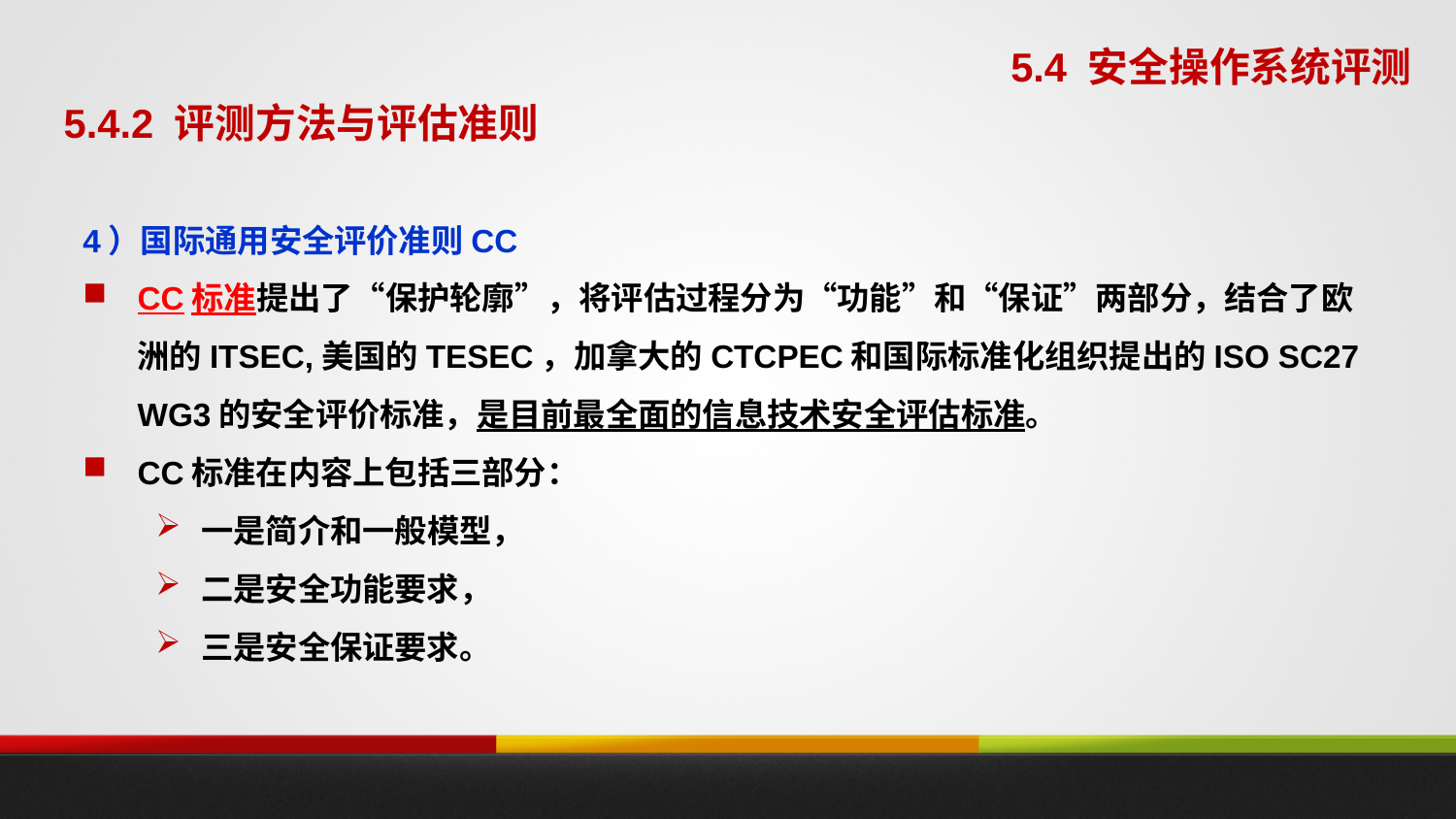

5.4 安全操作系统评测
5.4.2 评测方法与评估准则
4）国际通用安全评价准则CC
CC标准提出了“保护轮廓”，将评估过程分为“功能”和“保证”两部分，结合了欧洲的ITSEC,美国的TESEC，加拿大的CTCPEC和国际标准化组织提出的ISO SC27 WG3的安全评价标准，是目前最全面的信息技术安全评估标准。
CC标准在内容上包括三部分：
一是简介和一般模型，
二是安全功能要求，
三是安全保证要求。